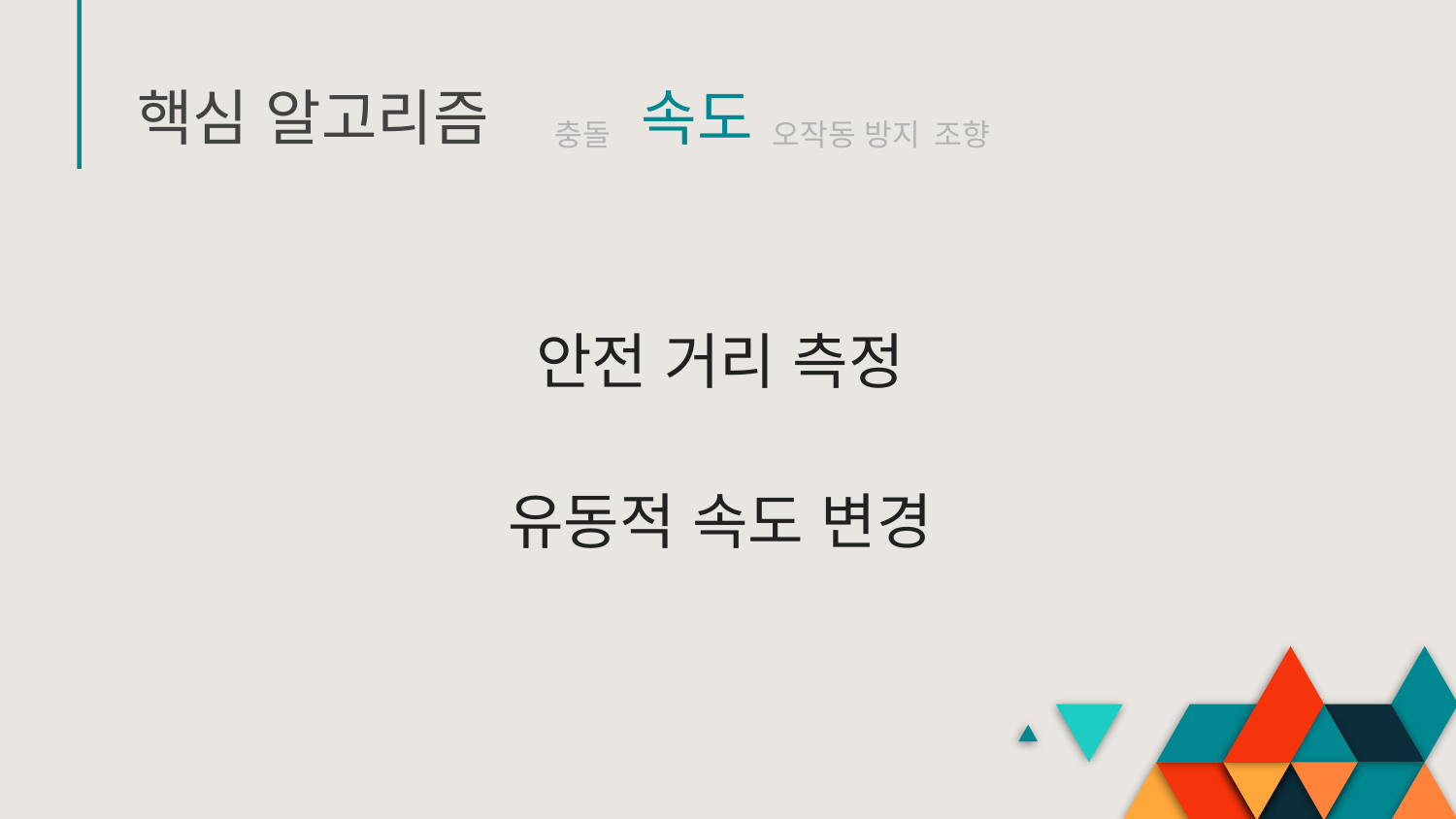

# 핵심 알고리즘
충돌
오작동 방지
조향
속도
안전 거리 측정
유동적 속도 변경